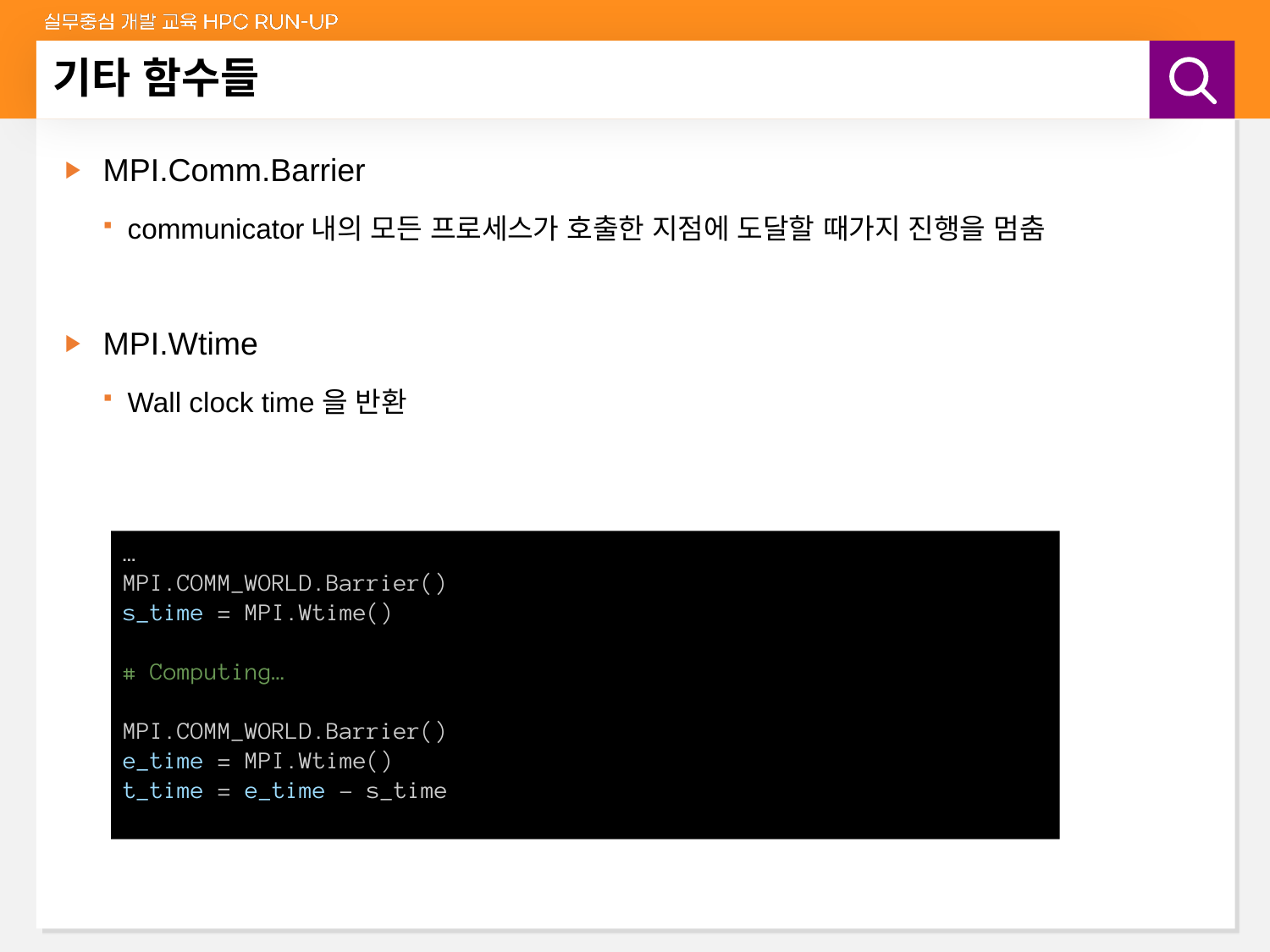

# 기타 함수들
MPI.Comm.Barrier
communicator내의 모든 프로세스가 호출한 지점에 도달할 때가지 진행을 멈춤

MPI.Wtime
Wall clock time을 반환

…
MPI.COMM_WORLD.Barrier()
s_time = MPI.Wtime()
# Computing…
MPI.COMM_WORLD.Barrier()
e_time = MPI.Wtime()
t_time = e_time – s_time